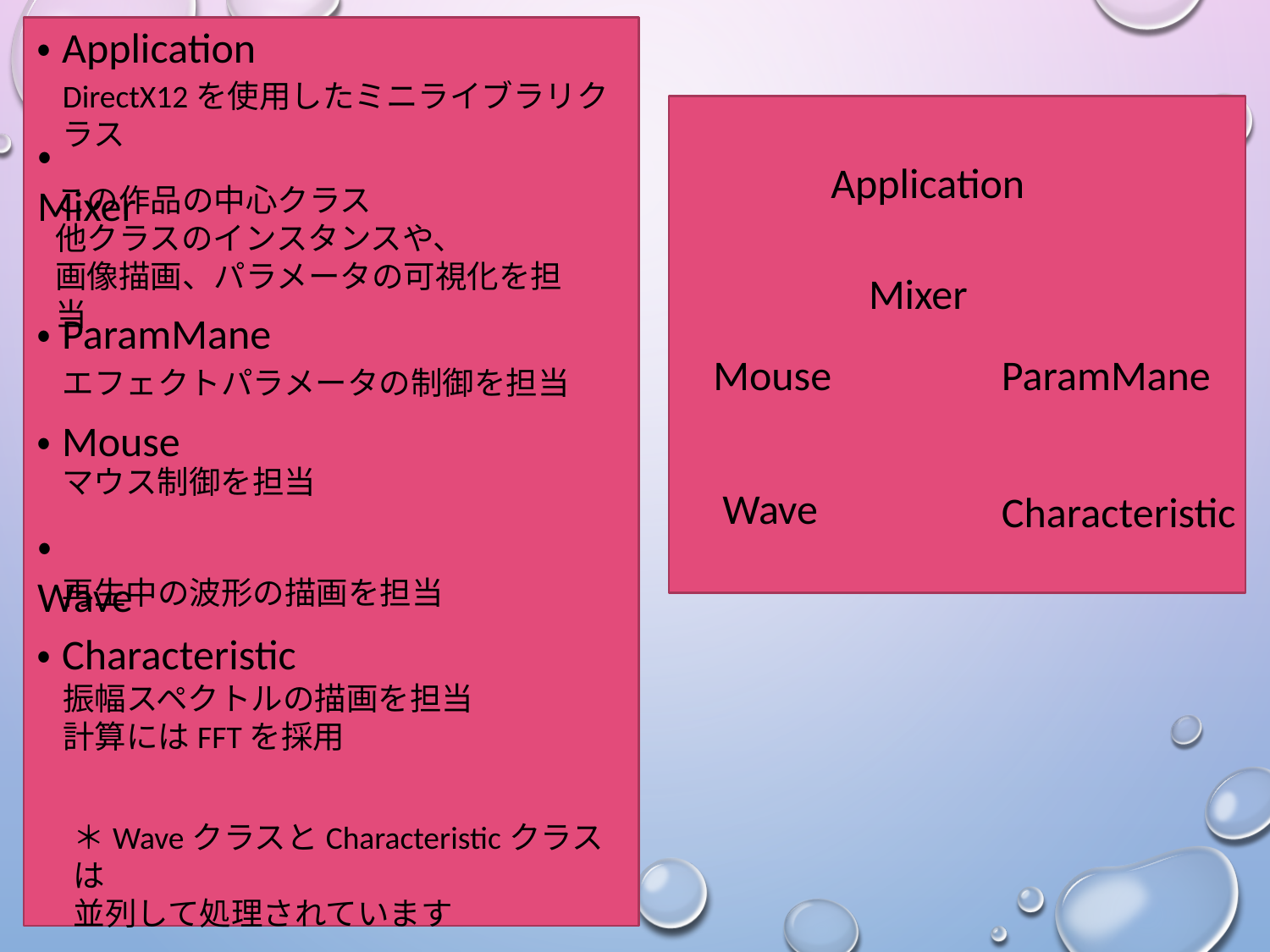

・Application

DirectX12を使用したミニライブラリクラス

・Mixer
Application
この作品の中心クラス
他クラスのインスタンスや、
画像描画、パラメータの可視化を担当
Mixer
・ParamMane
Mouse
ParamMane
エフェクトパラメータの制御を担当
・Mouse
マウス制御を担当
Wave
Characteristic
・Wave
再生中の波形の描画を担当
・Characteristic
振幅スペクトルの描画を担当
計算にはFFTを採用
＊WaveクラスとCharacteristicクラスは
並列して処理されています